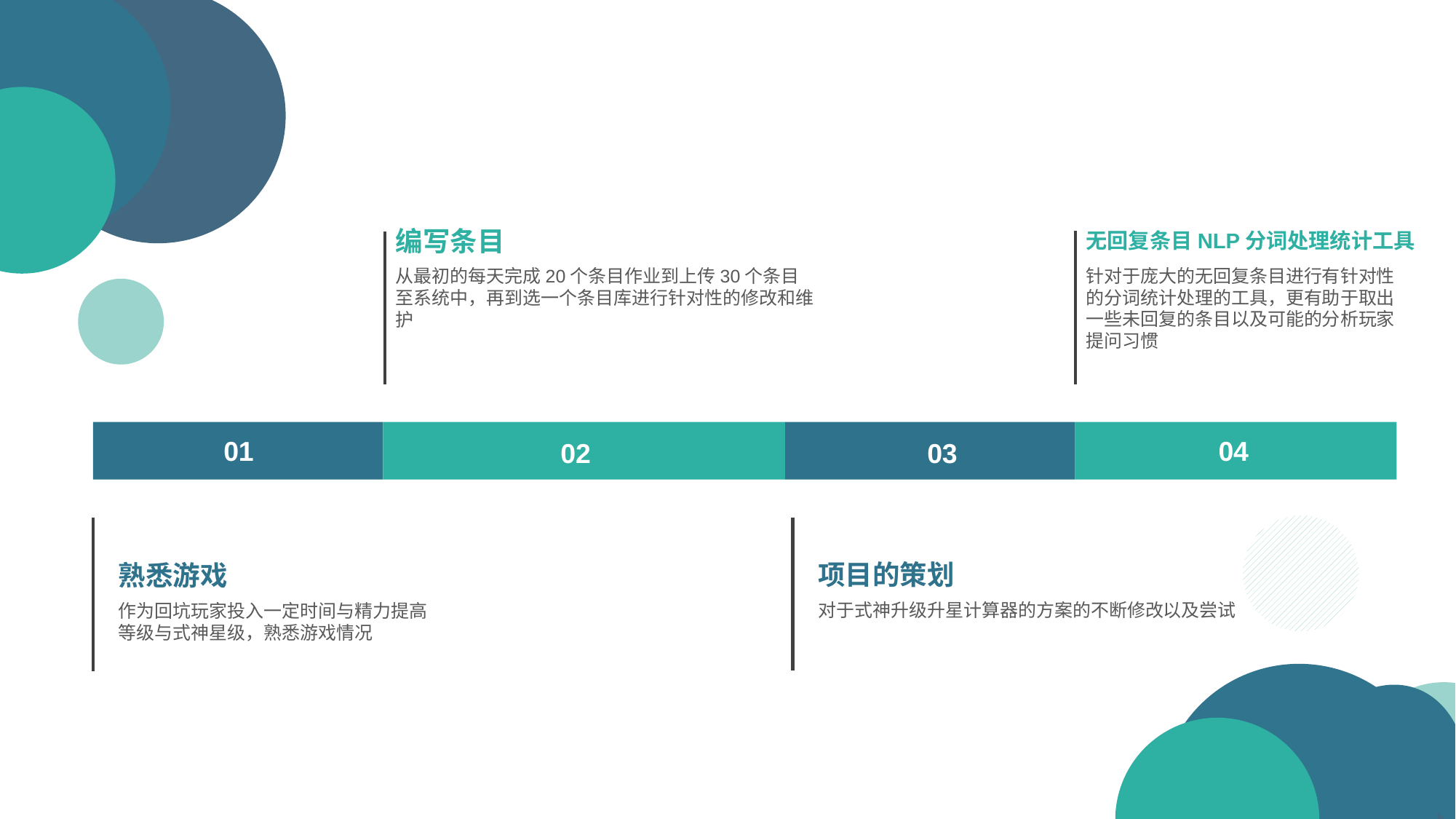

编写条目
无回复条目NLP分词处理统计工具
针对于庞大的无回复条目进行有针对性的分词统计处理的工具，更有助于取出一些未回复的条目以及可能的分析玩家提问习惯
从最初的每天完成20个条目作业到上传30个条目至系统中，再到选一个条目库进行针对性的修改和维护

01

02

03

04
项目的策划
熟悉游戏
对于式神升级升星计算器的方案的不断修改以及尝试
作为回坑玩家投入一定时间与精力提高等级与式神星级，熟悉游戏情况